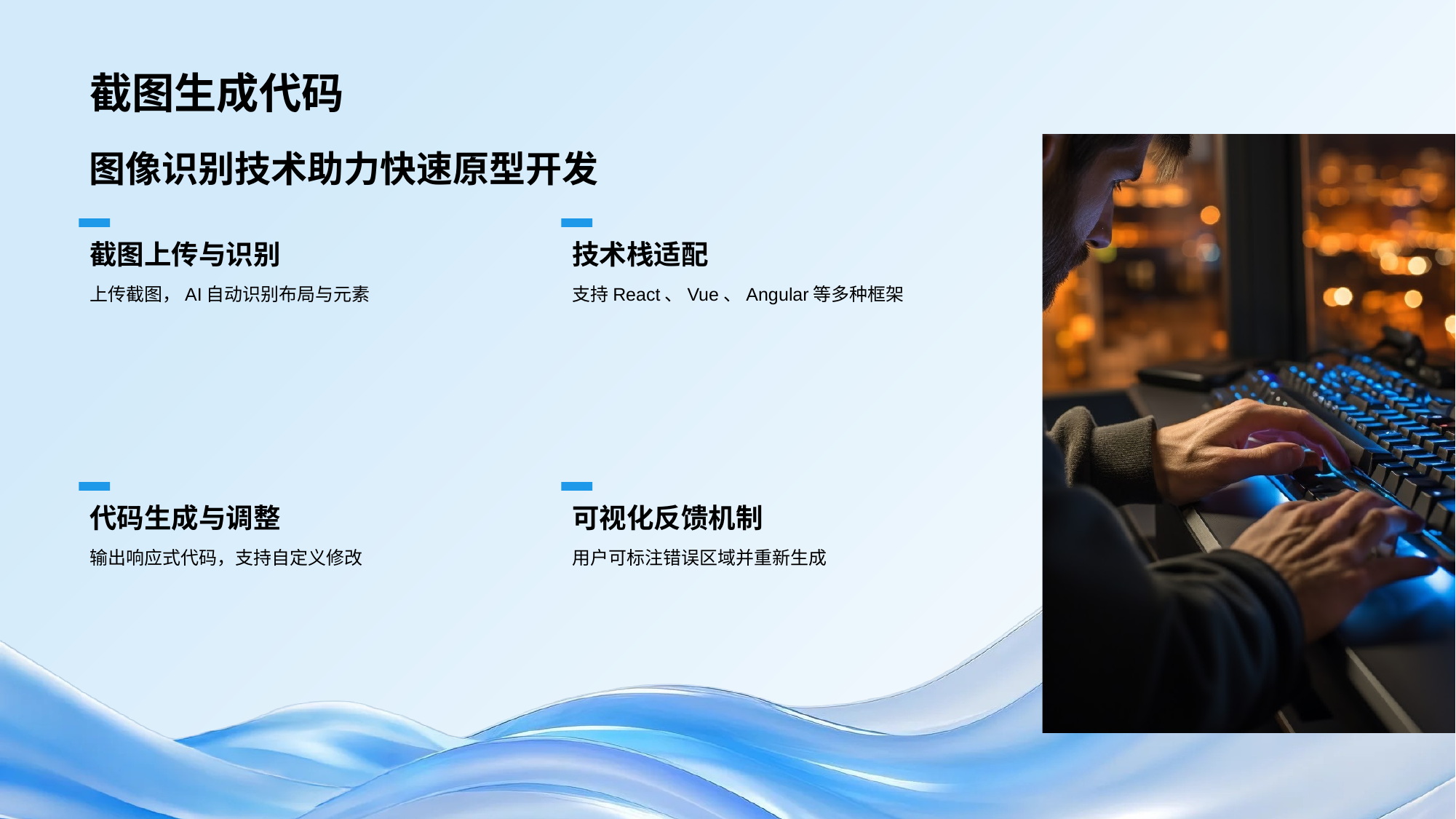

# 截图生成代码
图像识别技术助力快速原型开发

截图上传与识别
上传截图，AI自动识别布局与元素

技术栈适配
支持React、Vue、Angular等多种框架

代码生成与调整
输出响应式代码，支持自定义修改

可视化反馈机制
用户可标注错误区域并重新生成